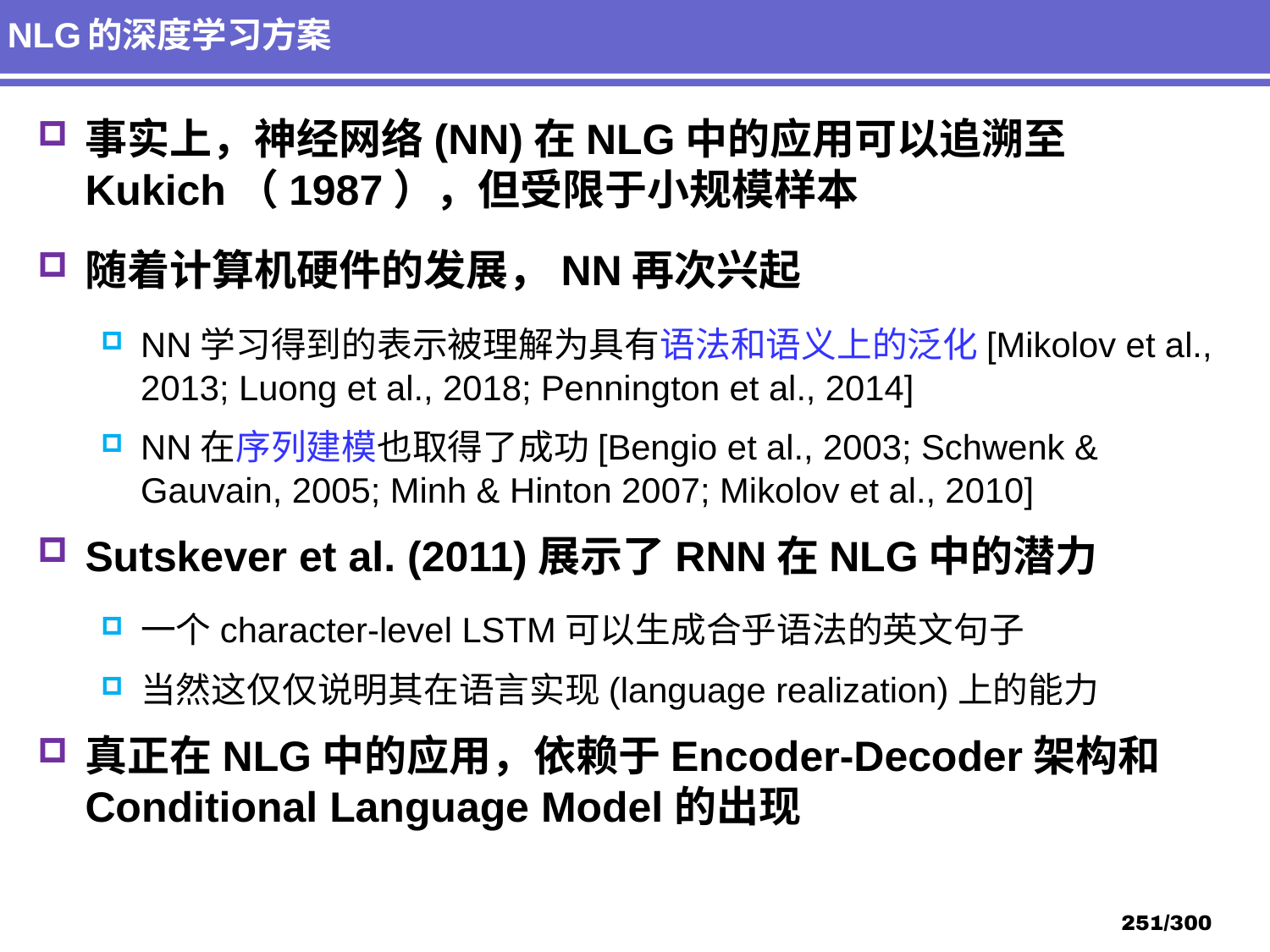

# NLG的深度学习方案
事实上，神经网络(NN)在NLG中的应用可以追溯至Kukich（1987），但受限于小规模样本
随着计算机硬件的发展，NN再次兴起
NN学习得到的表示被理解为具有语法和语义上的泛化[Mikolov et al., 2013; Luong et al., 2018; Pennington et al., 2014]
NN在序列建模也取得了成功[Bengio et al., 2003; Schwenk & Gauvain, 2005; Minh & Hinton 2007; Mikolov et al., 2010]
Sutskever et al. (2011)展示了RNN在NLG中的潜力
一个character-level LSTM可以生成合乎语法的英文句子
当然这仅仅说明其在语言实现(language realization)上的能力
真正在NLG中的应用，依赖于Encoder-Decoder架构和Conditional Language Model的出现
251/300